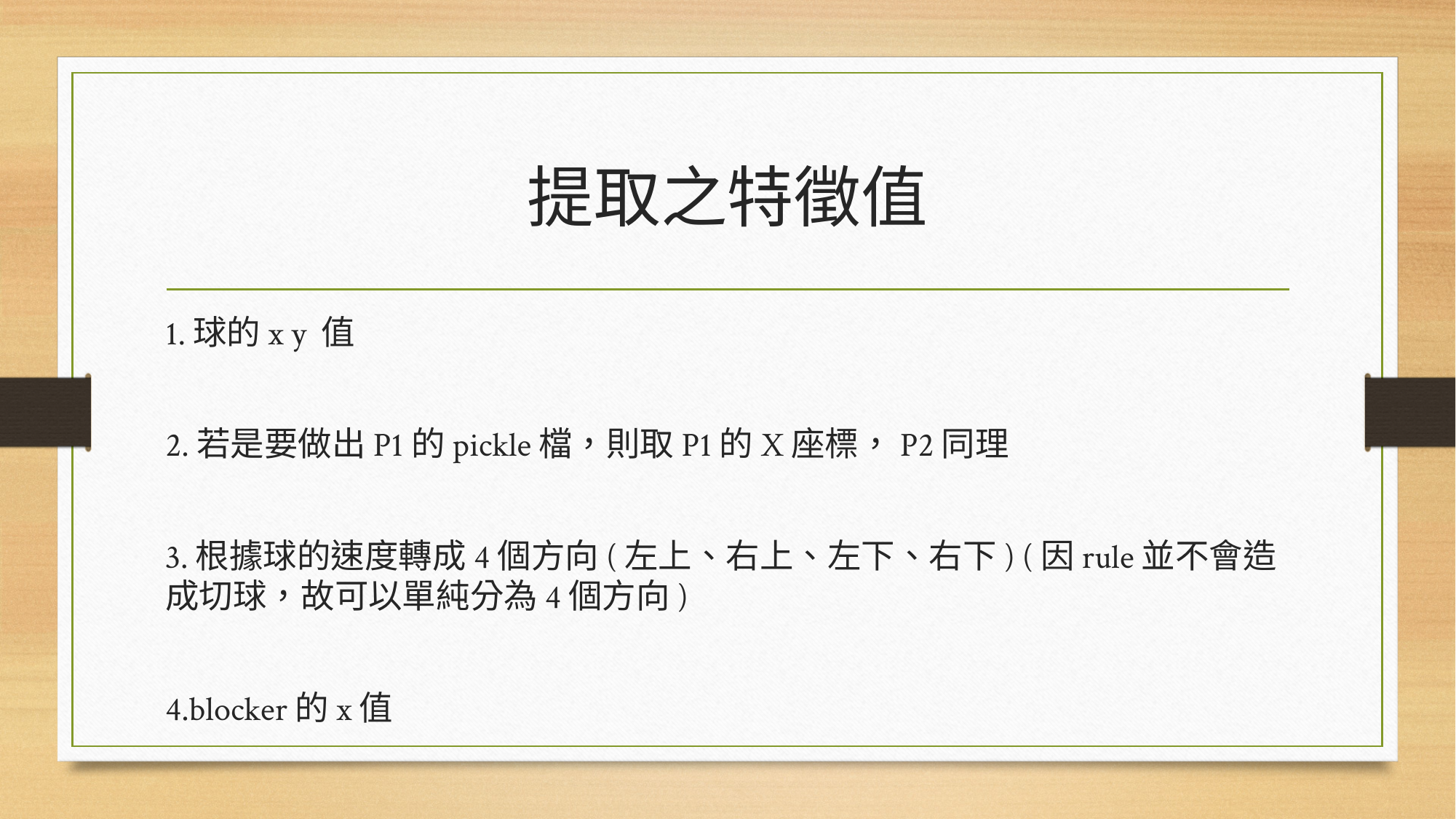

# 提取之特徵值
1.球的x y 值

2.若是要做出P1的pickle檔，則取P1的X座標，P2同理

3.根據球的速度轉成4個方向(左上、右上、左下、右下) (因rule並不會造成切球，故可以單純分為4個方向)

4.blocker的x值